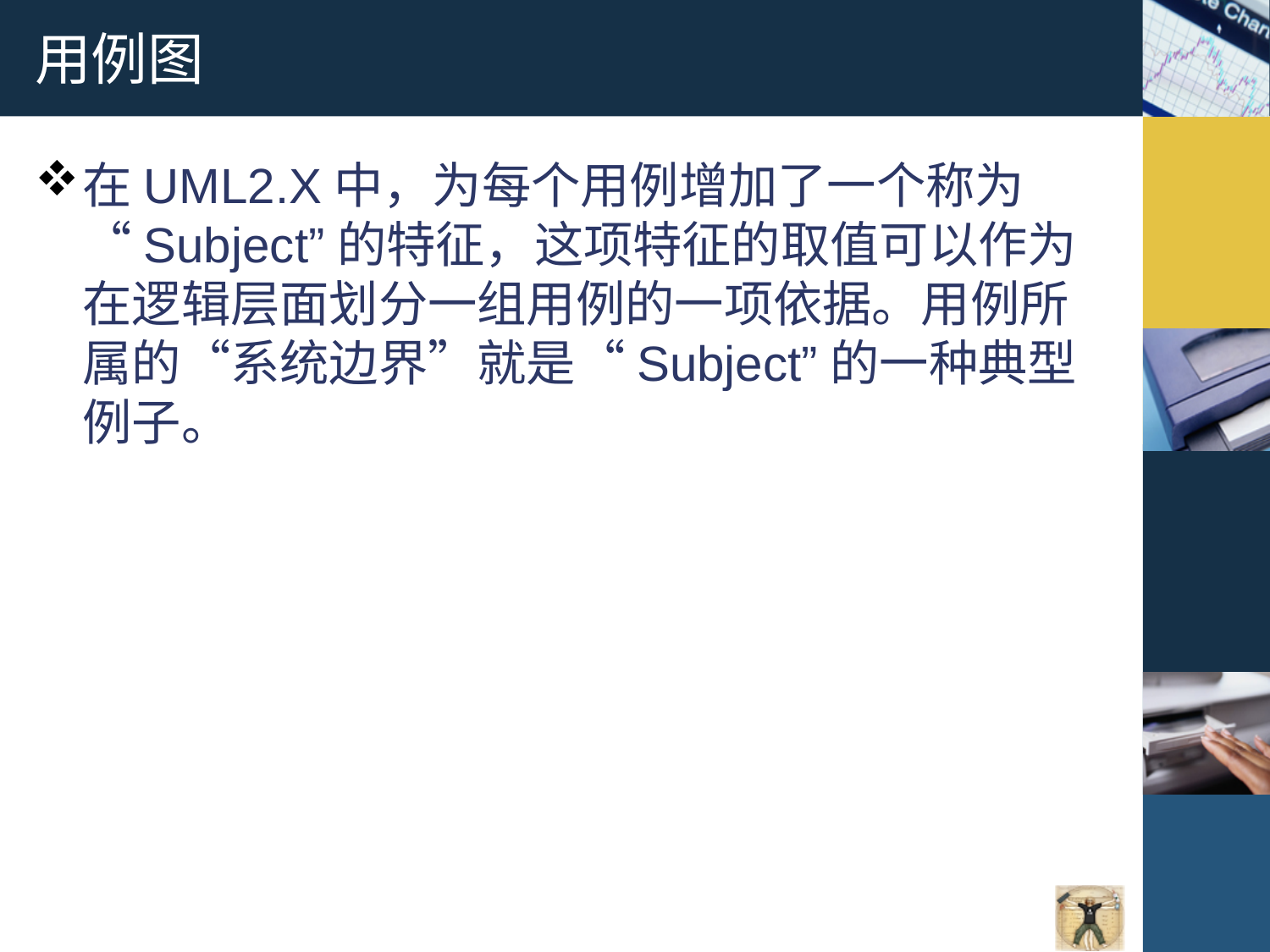

# 用例图
在UML2.X中，为每个用例增加了一个称为“Subject”的特征，这项特征的取值可以作为在逻辑层面划分一组用例的一项依据。用例所属的“系统边界”就是“Subject”的一种典型例子。